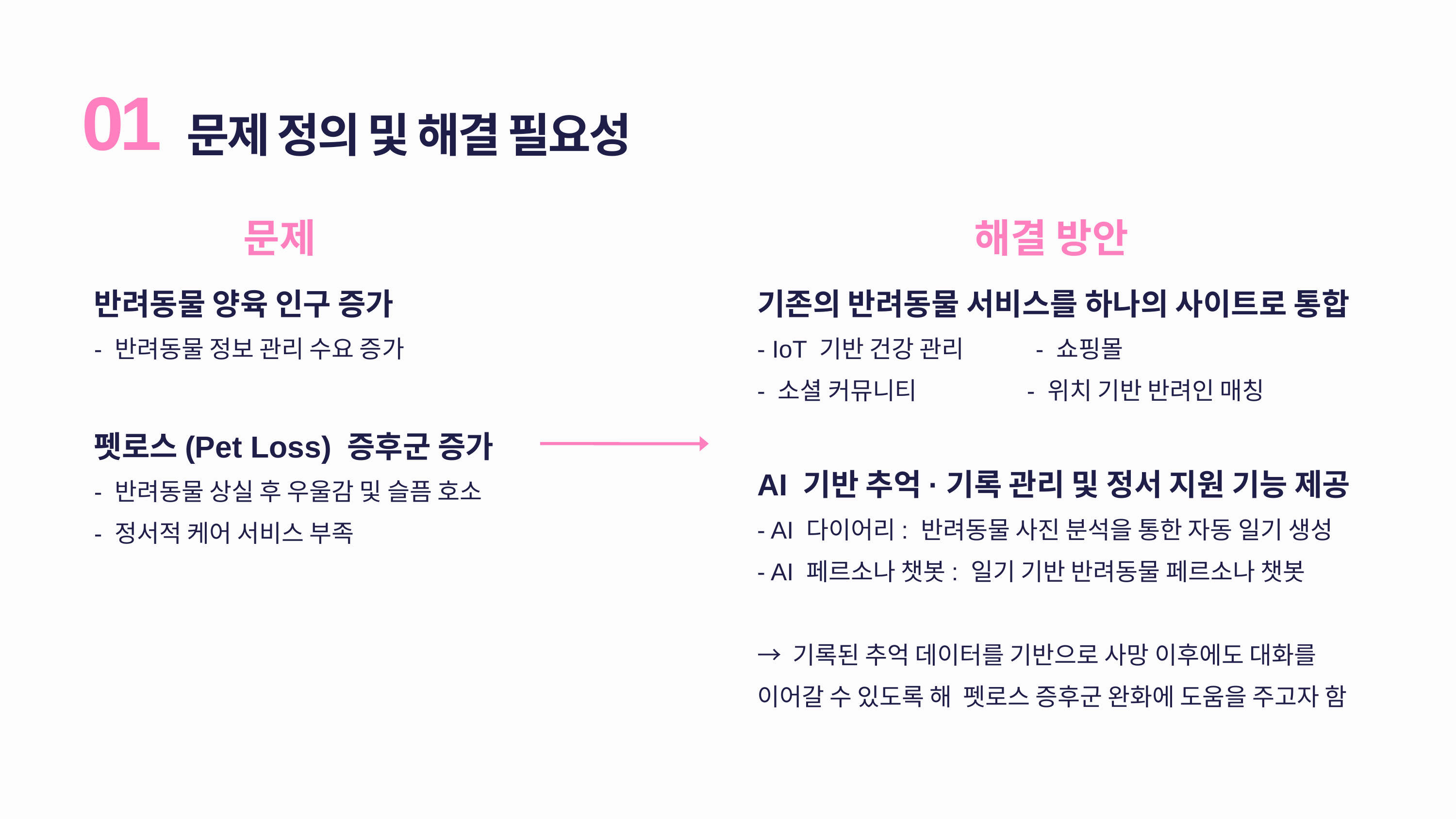

문제 정의 및 해결 필요성
01
문제
해결 방안
반려동물 양육 인구 증가
- 반려동물 정보 관리 수요 증가

펫로스(Pet Loss) 증후군 증가
- 반려동물 상실 후 우울감 및 슬픔 호소
- 정서적 케어 서비스 부족

기존의 반려동물 서비스를 하나의 사이트로 통합
- IoT 기반 건강 관리            - 쇼핑몰
- 소셜 커뮤니티                   - 위치 기반 반려인 매칭

AI 기반 추억·기록 관리 및 정서 지원 기능 제공
- AI 다이어리: 반려동물 사진 분석을 통한 자동 일기 생성
- AI 페르소나 챗봇: 일기 기반 반려동물 페르소나 챗봇

→ 기록된 추억 데이터를 기반으로 사망 이후에도 대화를
이어갈 수 있도록 해  펫로스 증후군 완화에 도움을 주고자 함